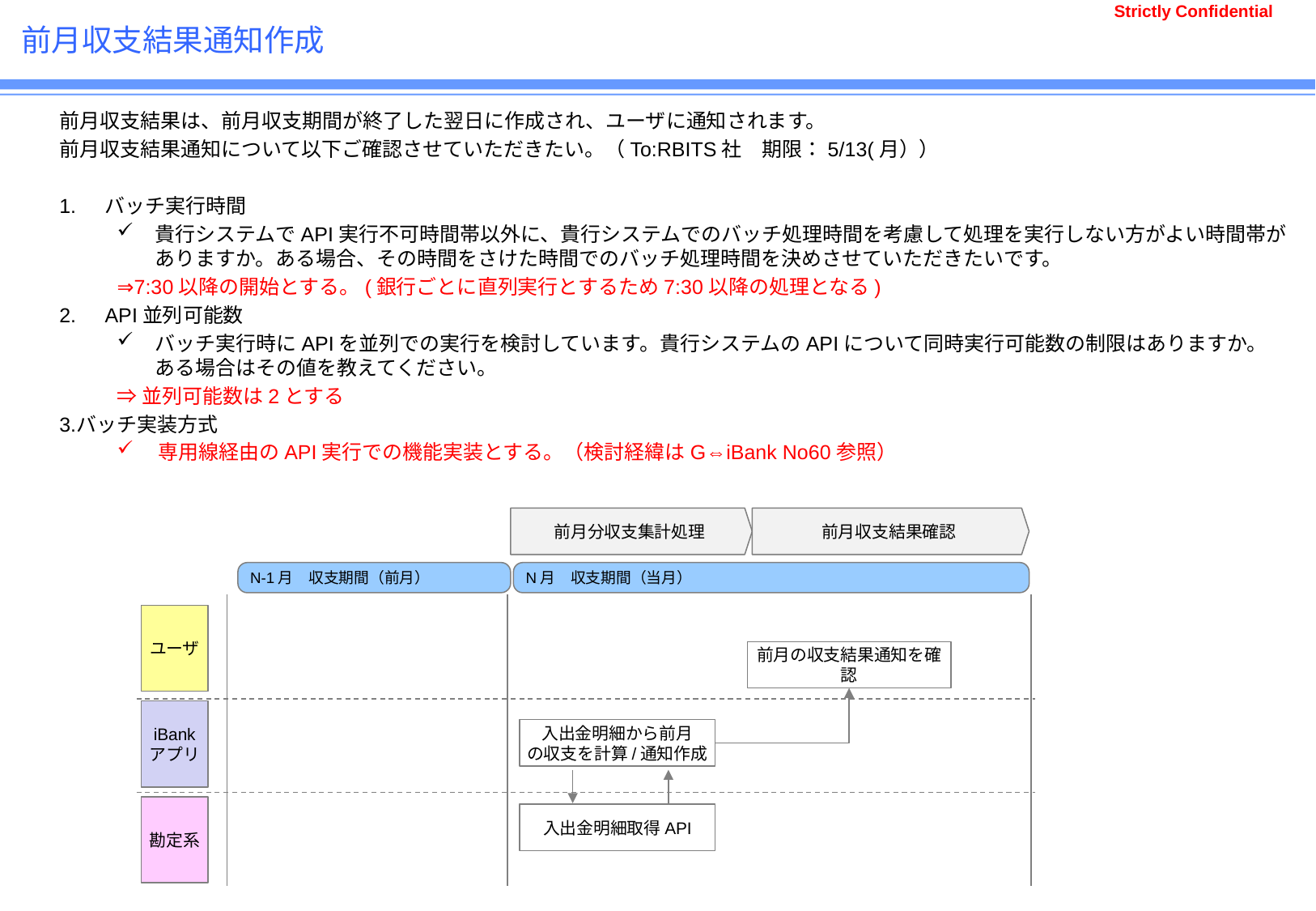

# 前月収支結果通知作成
前月収支結果は、前月収支期間が終了した翌日に作成され、ユーザに通知されます。
前月収支結果通知について以下ご確認させていただきたい。（To:RBITS社　期限：5/13(月））

バッチ実行時間
貴行システムでAPI実行不可時間帯以外に、貴行システムでのバッチ処理時間を考慮して処理を実行しない方がよい時間帯がありますか。ある場合、その時間をさけた時間でのバッチ処理時間を決めさせていただきたいです。
⇒7:30以降の開始とする。(銀行ごとに直列実行とするため7:30以降の処理となる)
API並列可能数
バッチ実行時にAPIを並列での実行を検討しています。貴行システムのAPIについて同時実行可能数の制限はありますか。ある場合はその値を教えてください。
⇒並列可能数は2とする
バッチ実装方式
専用線経由のAPI実行での機能実装とする。（検討経緯はG⇔iBank No60参照）
前月分収支集計処理
前月収支結果確認
N-1月　収支期間（前月）
N月　収支期間（当月）
ユーザ
前月の収支結果通知を確認
iBank
アプリ
入出金明細から前月
の収支を計算/通知作成
勘定系
入出金明細取得API